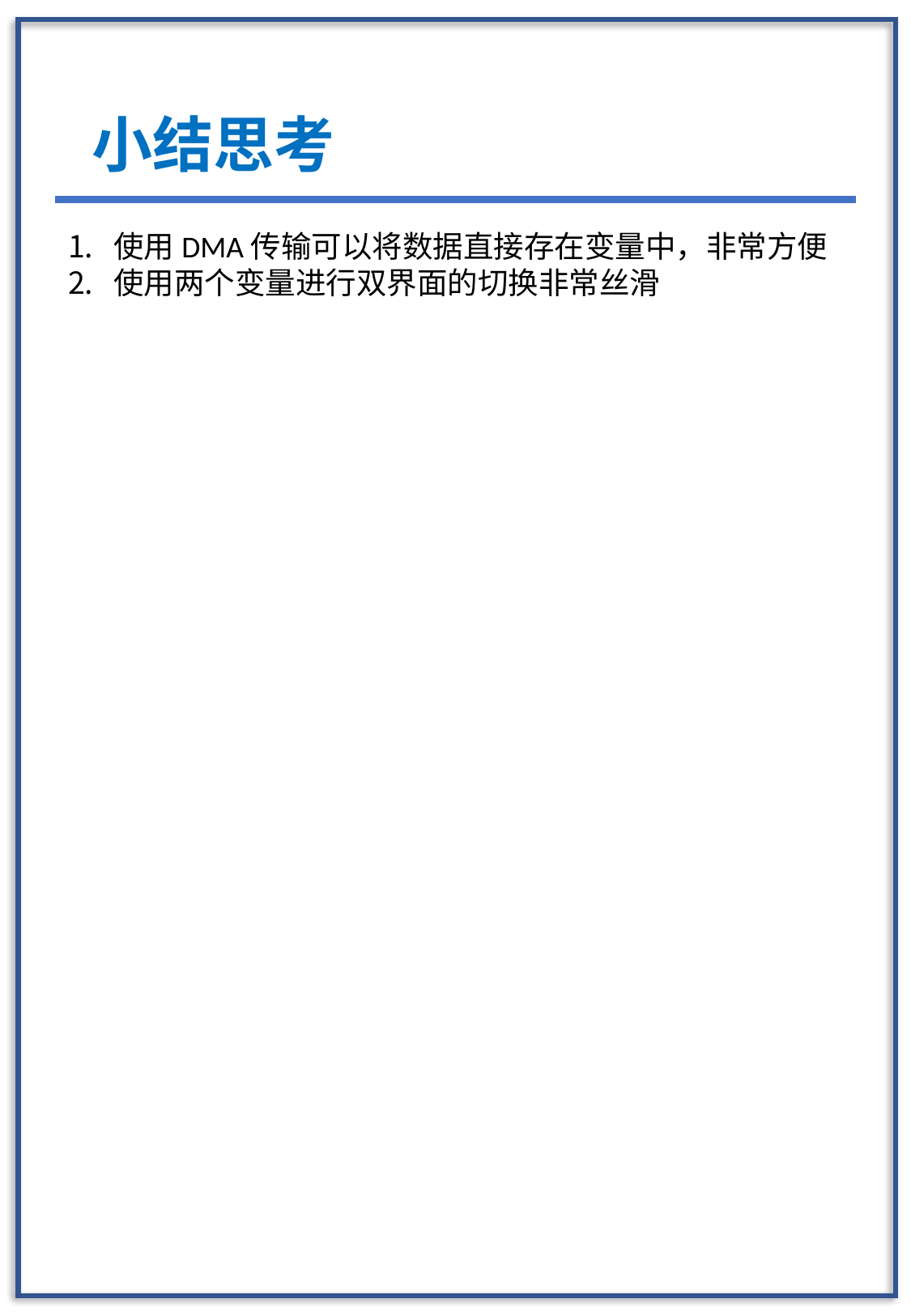

小结思考
使用DMA传输可以将数据直接存在变量中，非常方便
使用两个变量进行双界面的切换非常丝滑